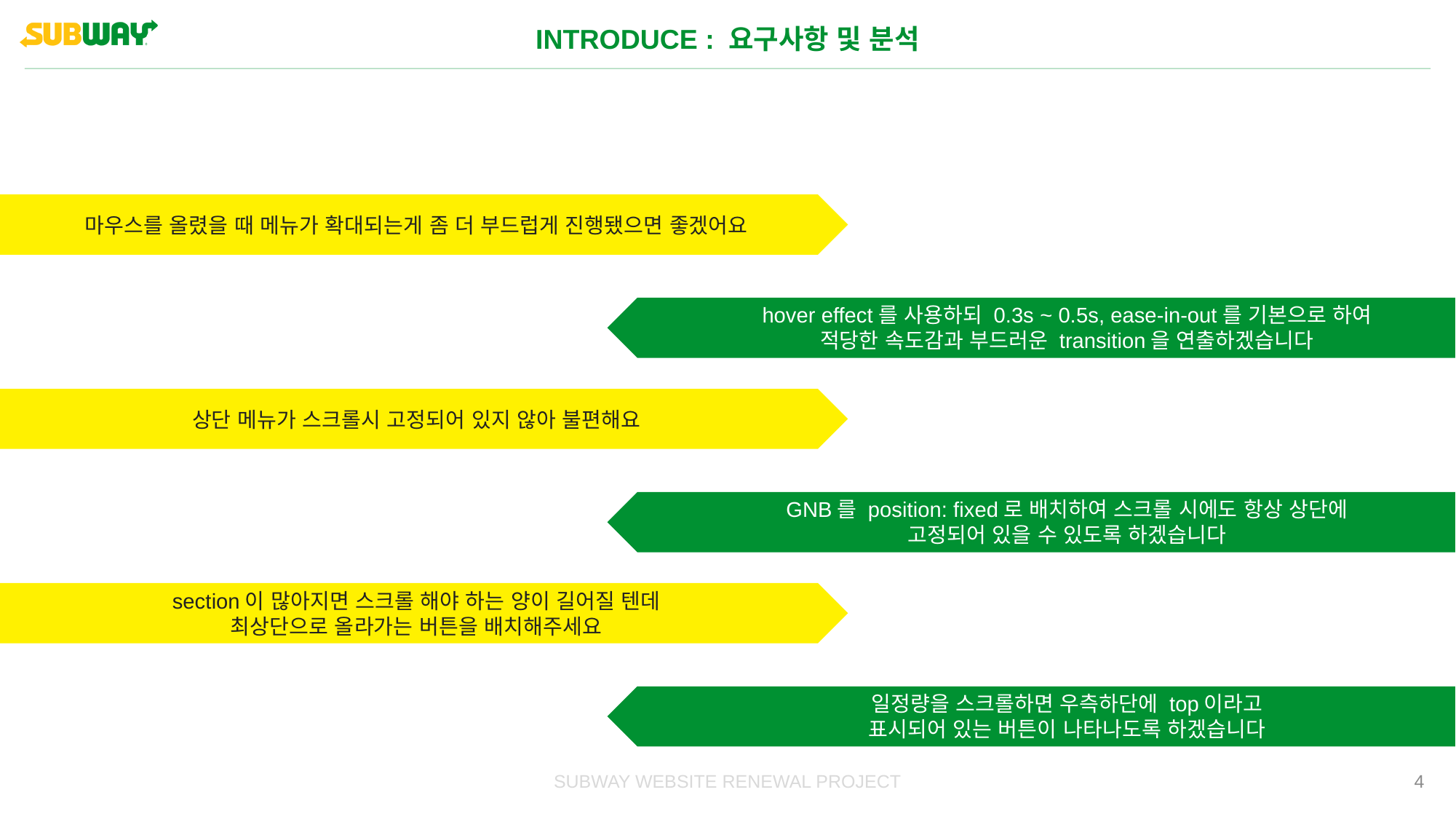

INTRODUCE : 요구사항 및 분석
마우스를 올렸을 때 메뉴가 확대되는게 좀 더 부드럽게 진행됐으면 좋겠어요
hover effect를 사용하되 0.3s ~ 0.5s, ease-in-out를 기본으로 하여
적당한 속도감과 부드러운 transition을 연출하겠습니다

상단 메뉴가 스크롤시 고정되어 있지 않아 불편해요
GNB를 position: fixed로 배치하여 스크롤 시에도 항상 상단에
고정되어 있을 수 있도록 하겠습니다

section이 많아지면 스크롤 해야 하는 양이 길어질 텐데
최상단으로 올라가는 버튼을 배치해주세요
일정량을 스크롤하면 우측하단에 top이라고
표시되어 있는 버튼이 나타나도록 하겠습니다

SUBWAY WEBSITE RENEWAL PROJECT
4